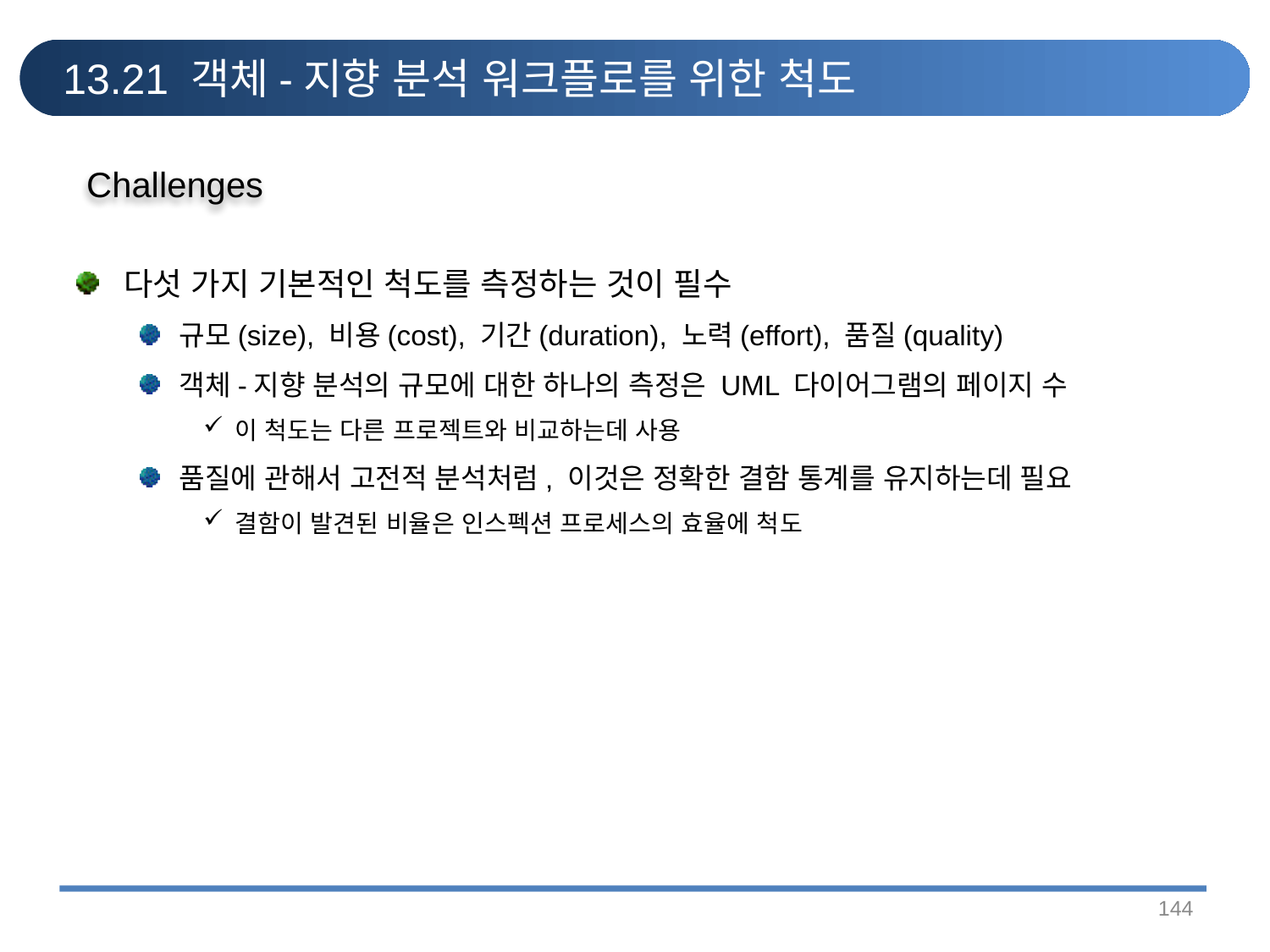

# 13.21 객체-지향 분석 워크플로를 위한 척도
Challenges
다섯 가지 기본적인 척도를 측정하는 것이 필수
규모(size), 비용(cost), 기간(duration), 노력(effort), 품질(quality)
객체-지향 분석의 규모에 대한 하나의 측정은 UML 다이어그램의 페이지 수
이 척도는 다른 프로젝트와 비교하는데 사용
품질에 관해서 고전적 분석처럼, 이것은 정확한 결함 통계를 유지하는데 필요
결함이 발견된 비율은 인스펙션 프로세스의 효율에 척도
144